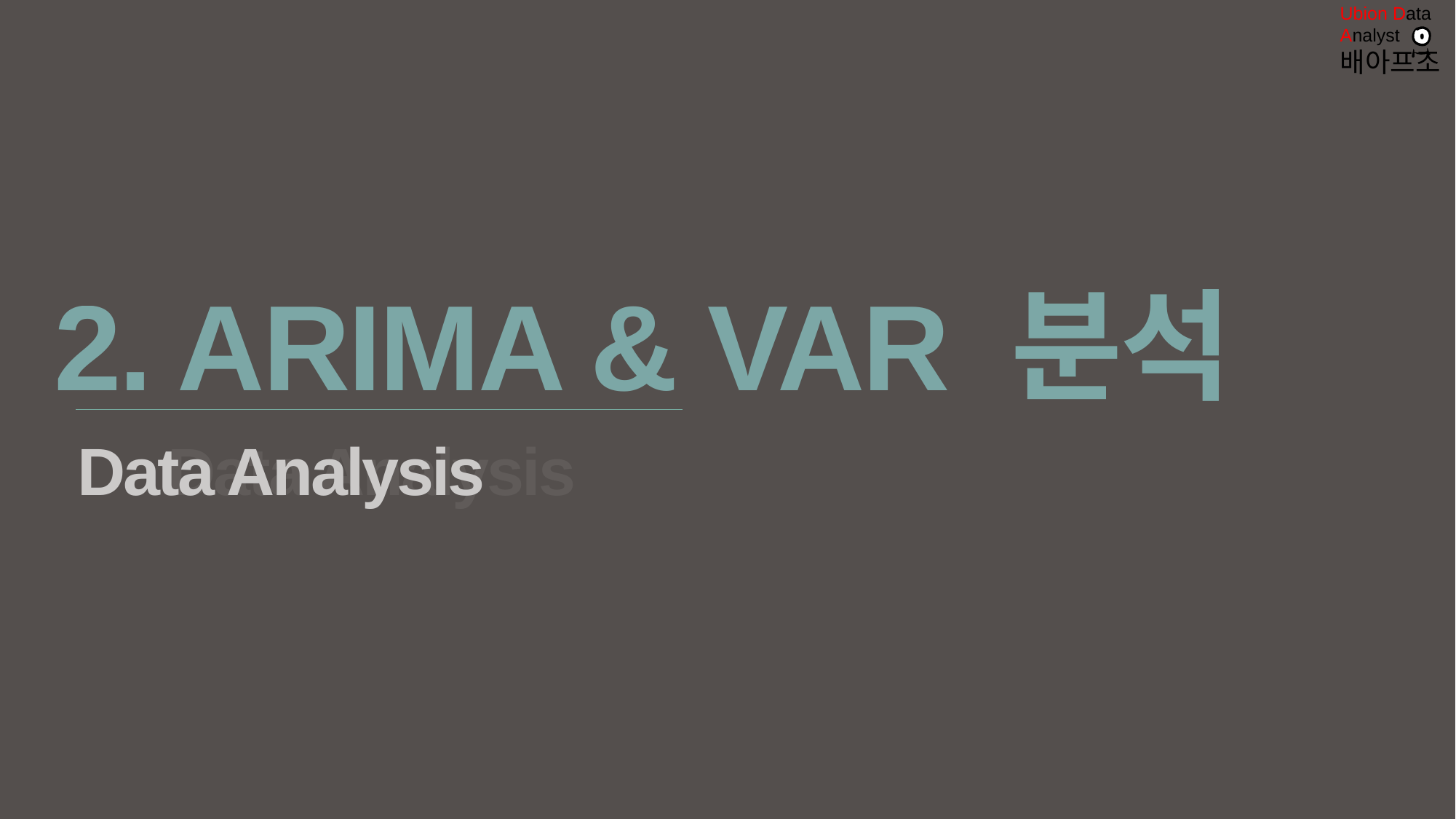

2. ARIMA & VAR 분석

Data Analysis
Data Analysis
14